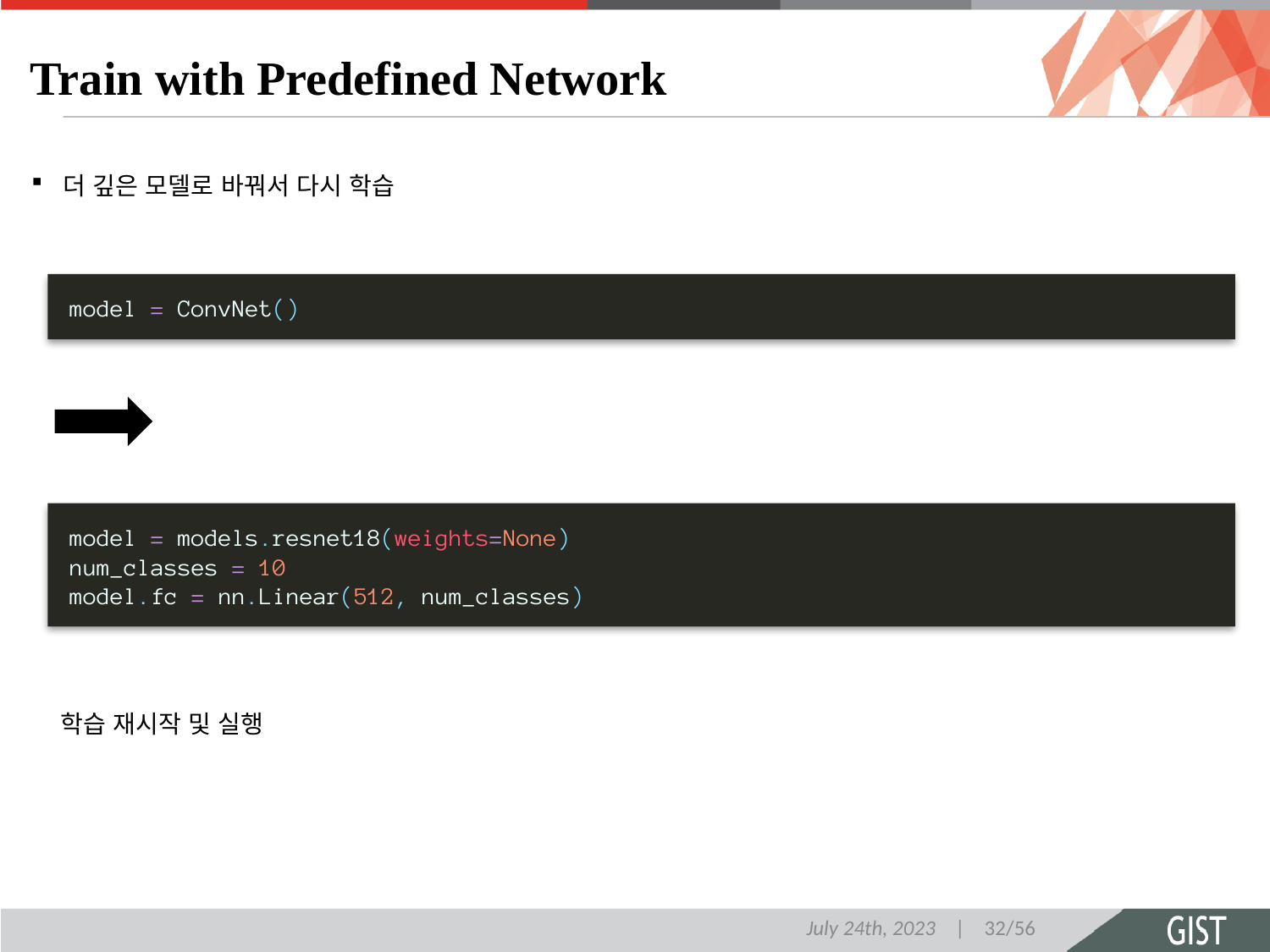

# Train with Predefined Network
더 깊은 모델로 바꿔서 다시 학습

model = ConvNet()

model = models.resnet18(weights=None)
num_classes = 10
model.fc = nn.Linear(512, num_classes)
학습 재시작 및 실행
July 24th, 2023    |    32/56